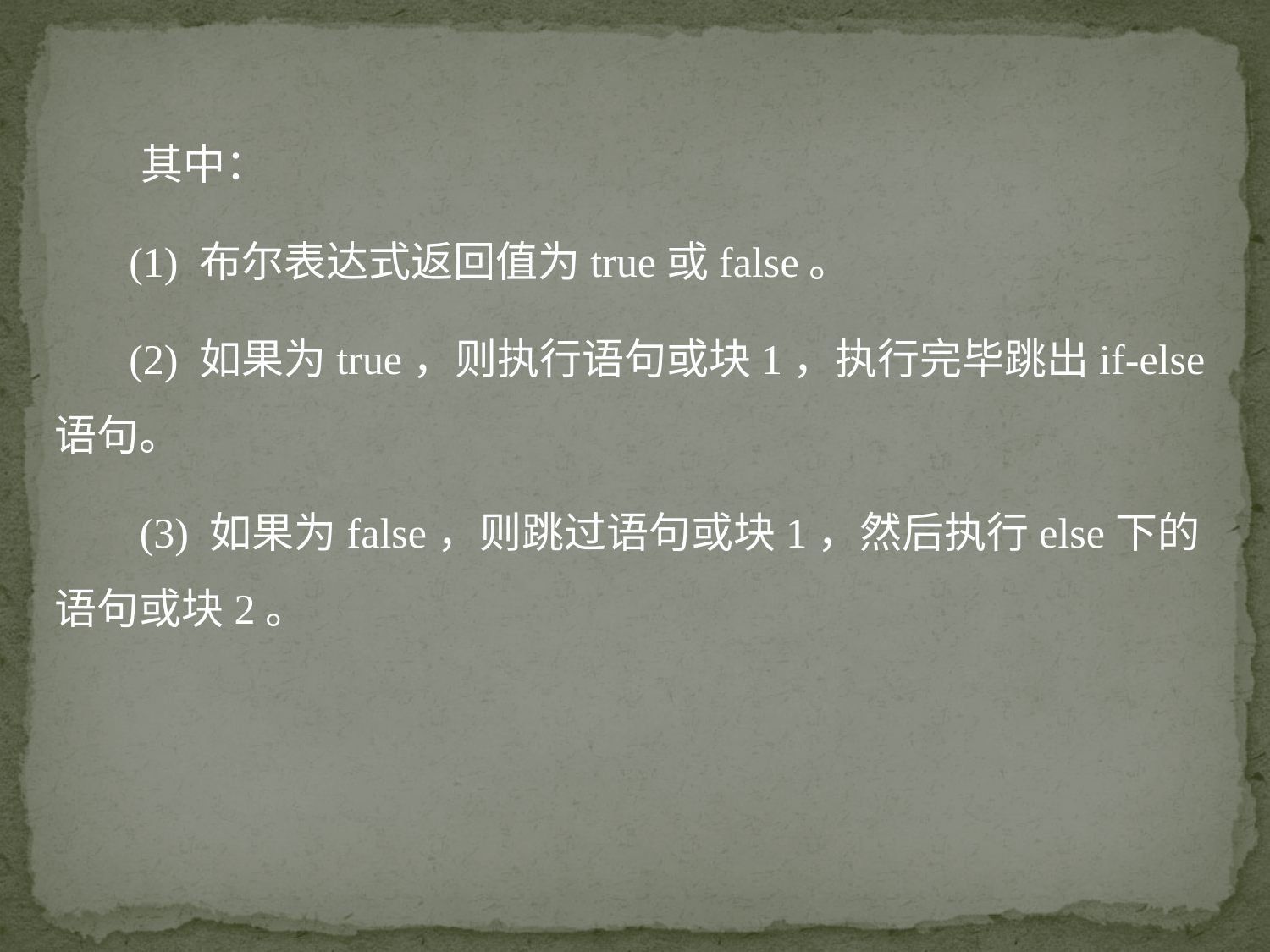

其中：
       (1) 布尔表达式返回值为true或false。
       (2) 如果为true，则执行语句或块1，执行完毕跳出if-else语句。
        (3) 如果为false，则跳过语句或块1，然后执行else下的语句或块2。